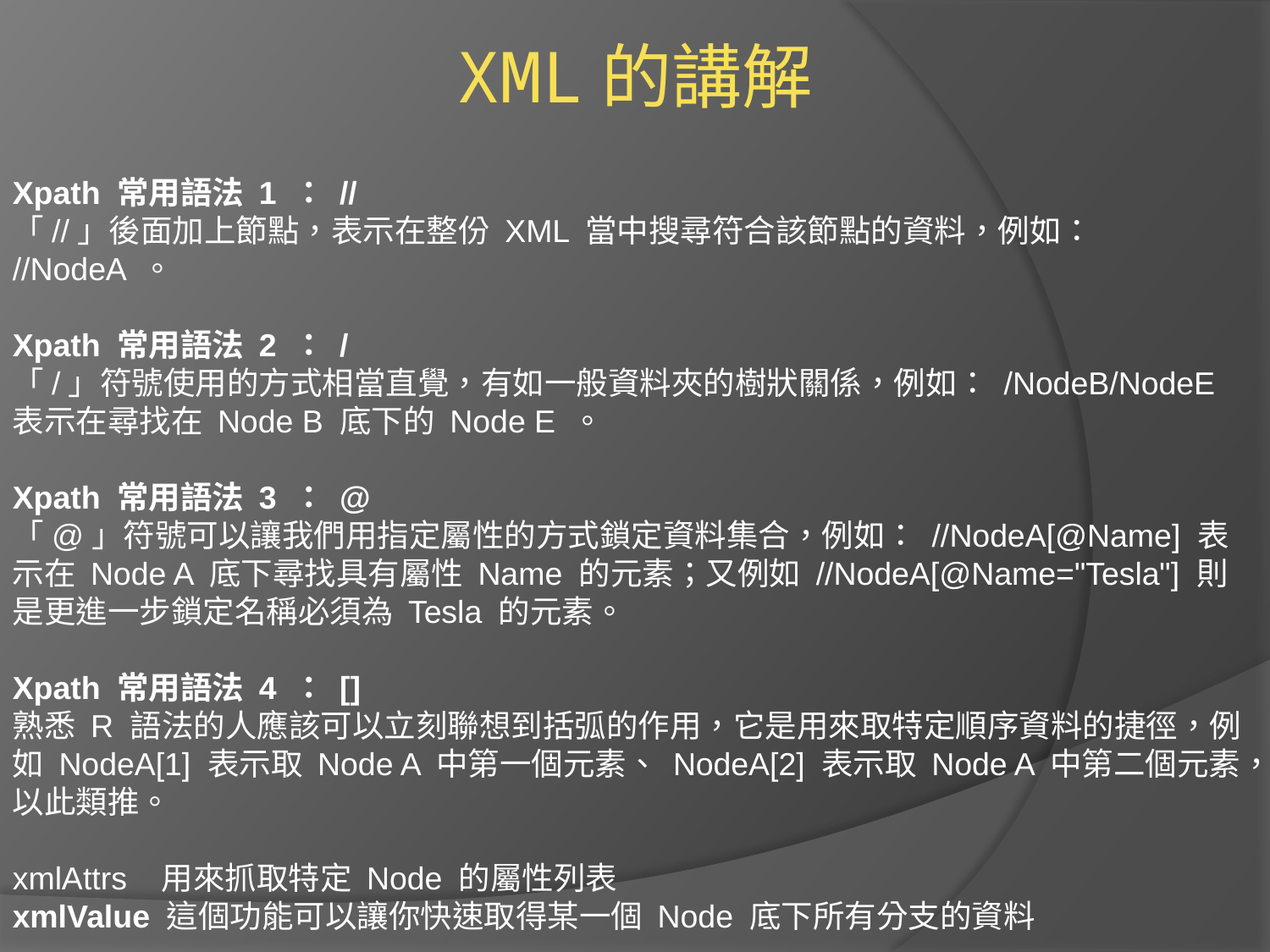

XML的講解
Xpath 常用語法 1 ： //
「//」後面加上節點，表示在整份 XML 當中搜尋符合該節點的資料，例如： //NodeA 。

Xpath 常用語法 2 ： /
「/」符號使用的方式相當直覺，有如一般資料夾的樹狀關係，例如： /NodeB/NodeE 表示在尋找在 Node B 底下的 Node E 。

Xpath 常用語法 3 ： @
「@」符號可以讓我們用指定屬性的方式鎖定資料集合，例如： //NodeA[@Name] 表示在 Node A 底下尋找具有屬性 Name 的元素；又例如 //NodeA[@Name="Tesla"] 則是更進一步鎖定名稱必須為 Tesla 的元素。

Xpath 常用語法 4 ： []
熟悉 R 語法的人應該可以立刻聯想到括弧的作用，它是用來取特定順序資料的捷徑，例如 NodeA[1] 表示取 Node A 中第一個元素、 NodeA[2] 表示取 Node A 中第二個元素，以此類推。

xmlAttrs   用來抓取特定 Node 的屬性列表
xmlValue 這個功能可以讓你快速取得某一個 Node 底下所有分支的資料